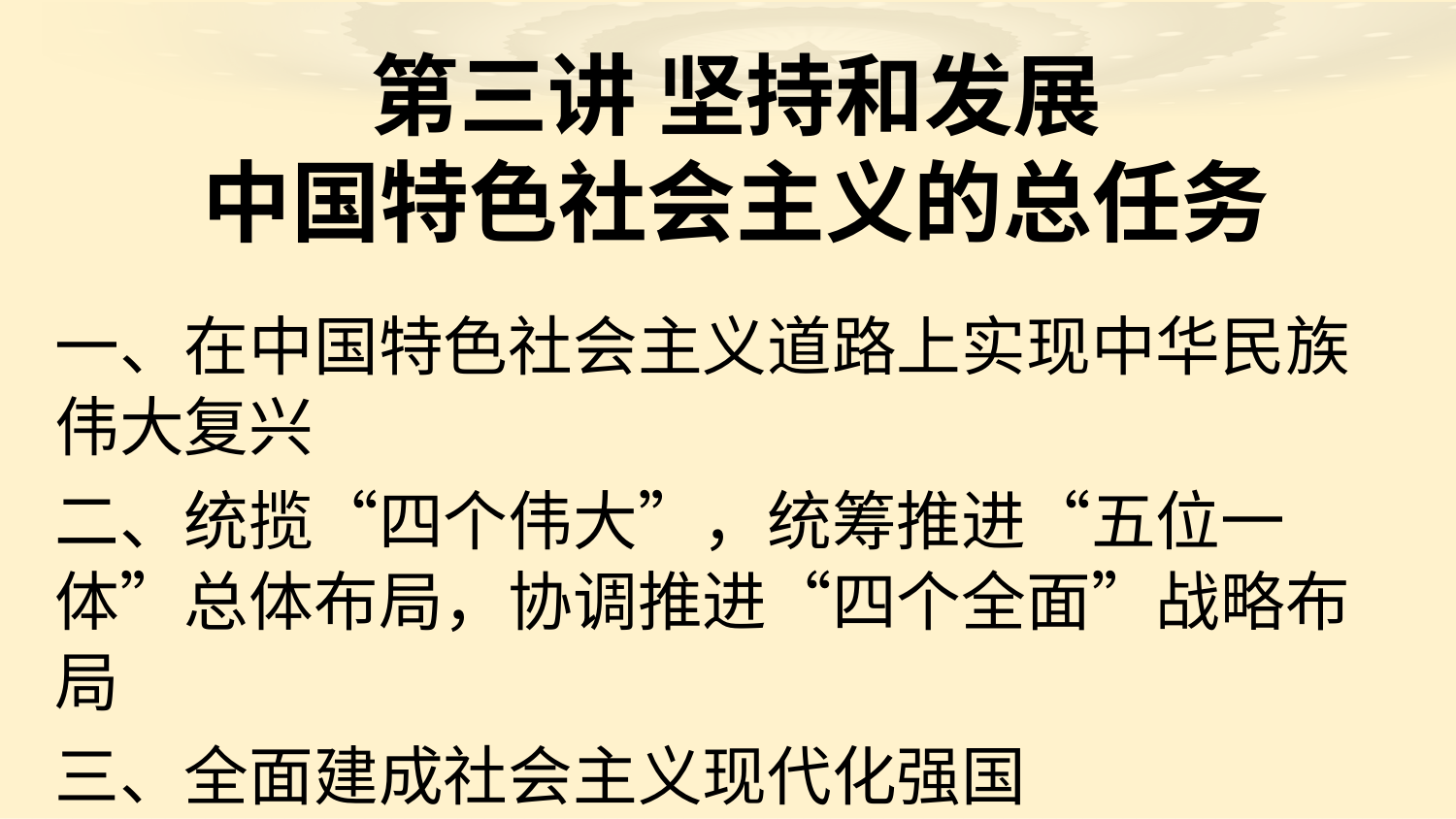

第三讲 坚持和发展
中国特色社会主义的总任务
一、在中国特色社会主义道路上实现中华民族伟大复兴
二、统揽“四个伟大”，统筹推进“五位一体”总体布局，协调推进“四个全面”战略布局
三、全面建成社会主义现代化强国